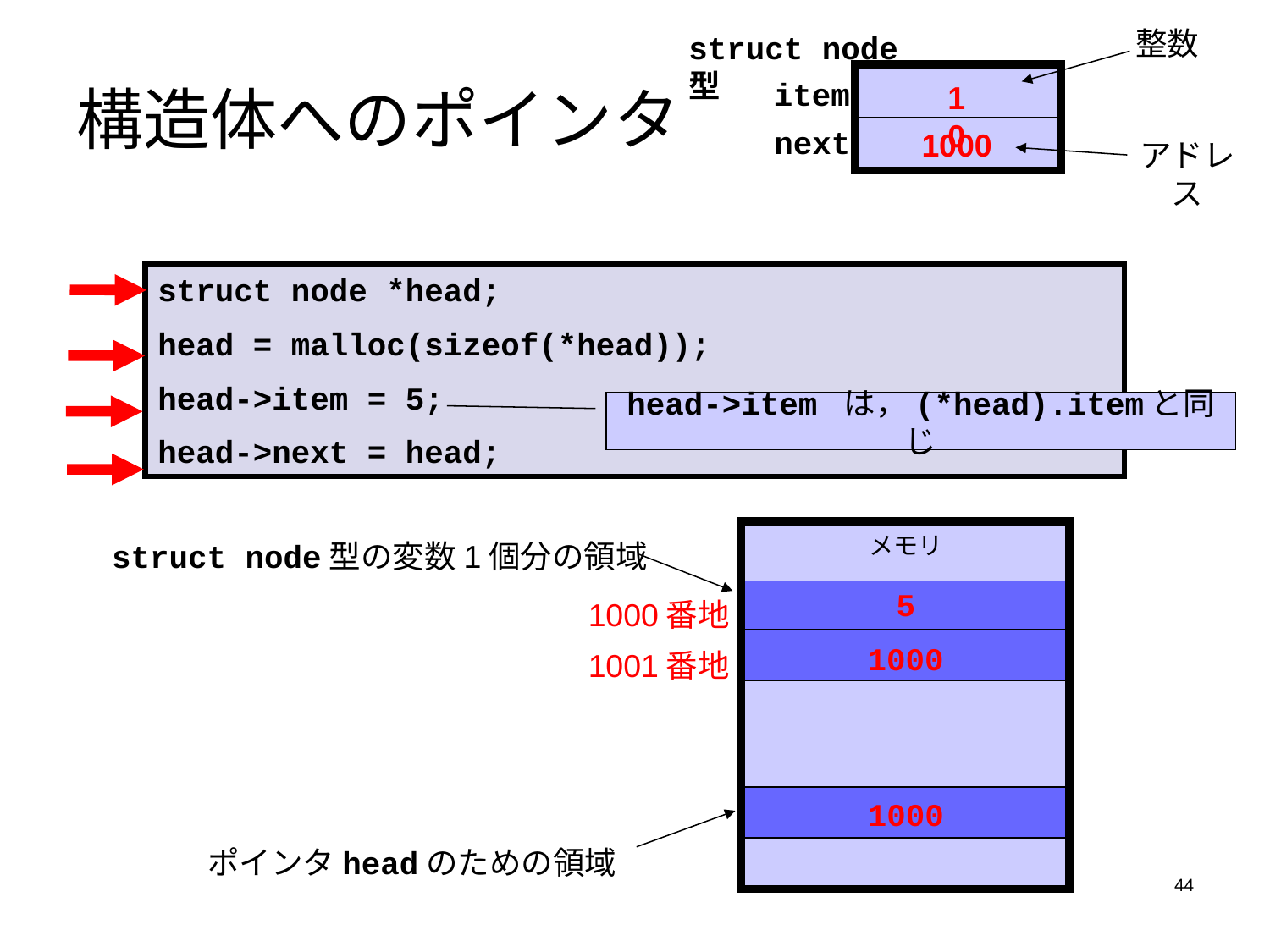

整数
struct node型
# 構造体へのポインタ

item
10
next

1000
アドレス

struct node *head;
head = malloc(sizeof(*head));
head->item = 5;
head->next = head;

head->item は，(*head).itemと同じ

メモリ
struct node型の変数1個分の領域

5

1000番地

1000
1001番地

1000

ポインタheadのための領域
44